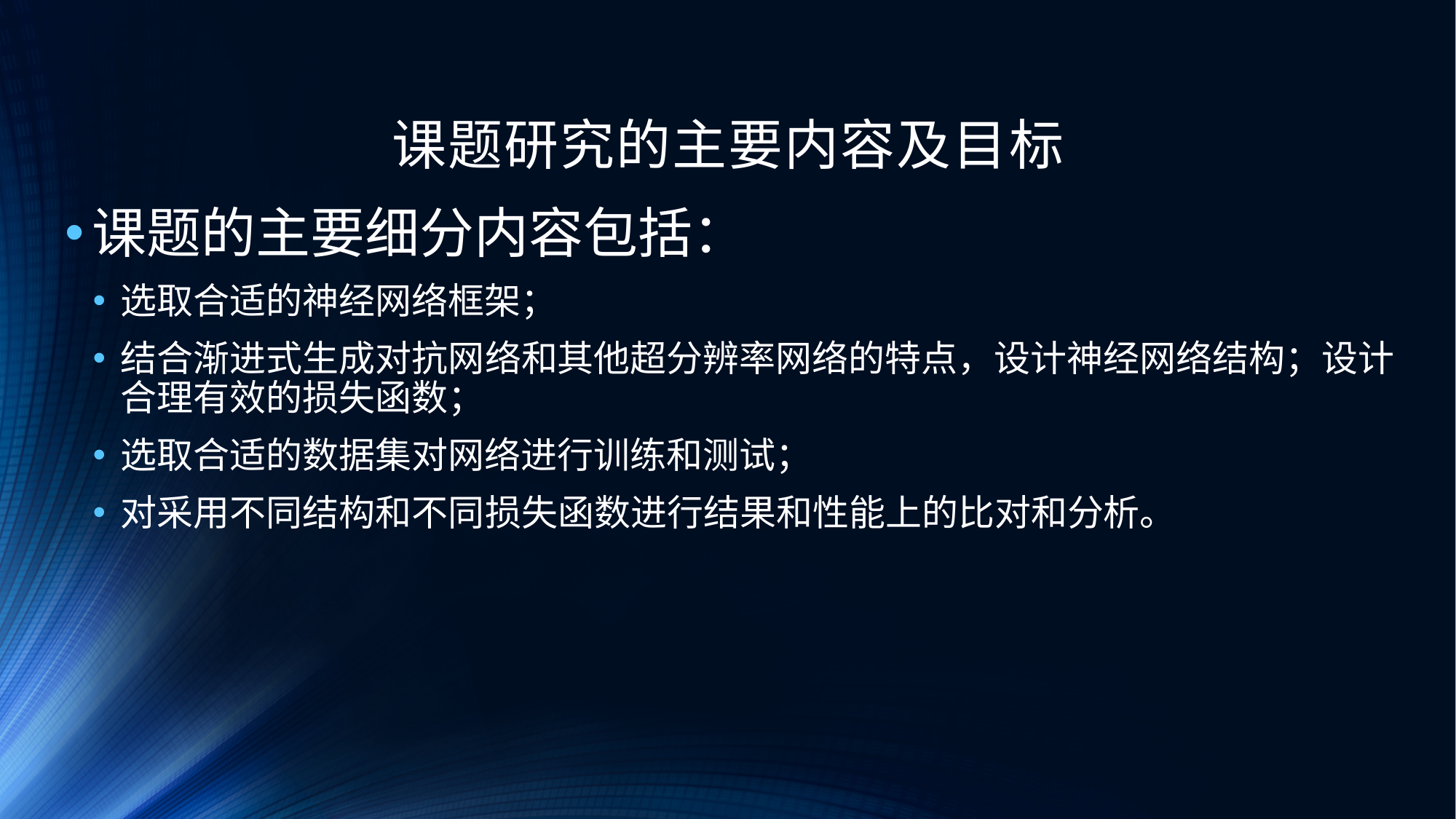

# 课题研究的主要内容及目标
课题的主要细分内容包括：
选取合适的神经网络框架；
结合渐进式生成对抗网络和其他超分辨率网络的特点，设计神经网络结构；设计合理有效的损失函数；
选取合适的数据集对网络进行训练和测试；
对采用不同结构和不同损失函数进行结果和性能上的比对和分析。